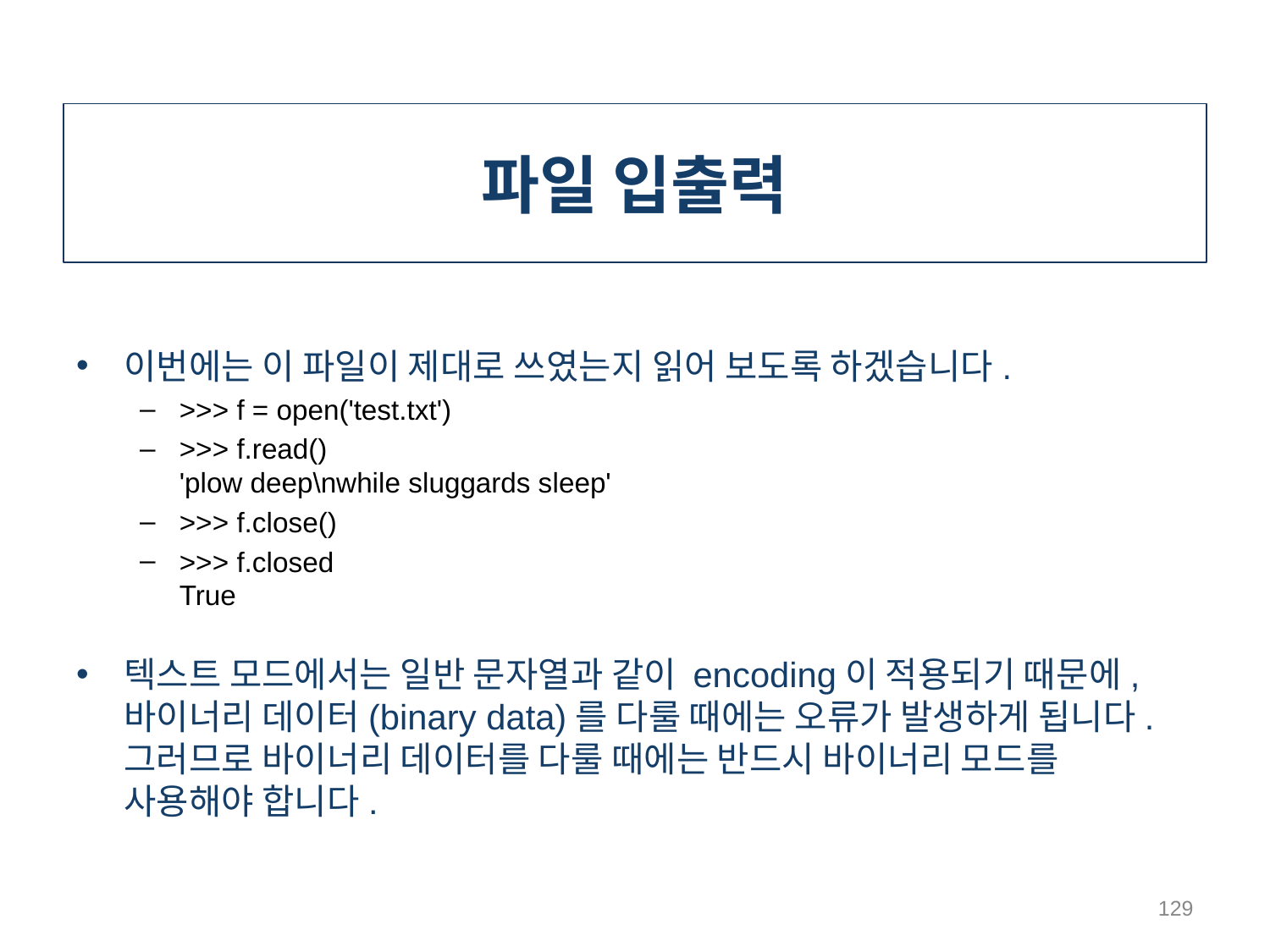

# 파일 입출력
이번에는 이 파일이 제대로 쓰였는지 읽어 보도록 하겠습니다.
>>> f = open('test.txt')
>>> f.read()
'plow deep\nwhile sluggards sleep'
>>> f.close()
>>> f.closed
True
텍스트 모드에서는 일반 문자열과 같이 encoding이 적용되기 때문에, 바이너리 데이터(binary data)를 다룰 때에는 오류가 발생하게 됩니다. 그러므로 바이너리 데이터를 다룰 때에는 반드시 바이너리 모드를 사용해야 합니다.

129